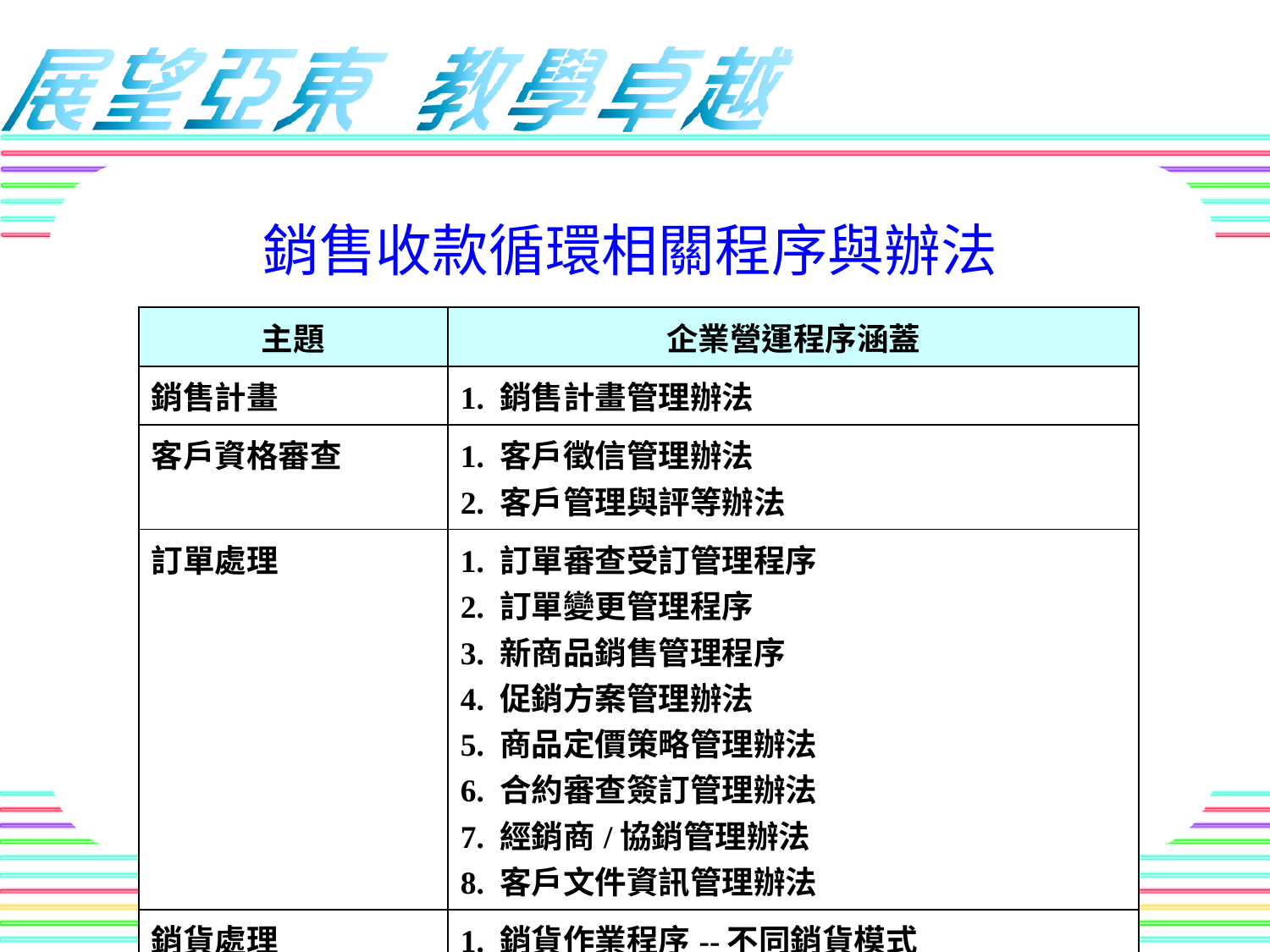

# 銷售收款循環相關程序與辦法
| 主題 | 企業營運程序涵蓋 |
| --- | --- |
| 銷售計畫 | 1. 銷售計畫管理辦法 |
| 客戶資格審查 | 1. 客戶徵信管理辦法 2. 客戶管理與評等辦法 |
| 訂單處理 | 1. 訂單審查受訂管理程序 2. 訂單變更管理程序 3. 新商品銷售管理程序 4. 促銷方案管理辦法 5. 商品定價策略管理辦法 6. 合約審查簽訂管理辦法 7. 經銷商/協銷管理辦法 8. 客戶文件資訊管理辦法 |
| 銷貨處理 | 1. 銷貨作業程序--不同銷貨模式 2. 發票開立處理程序 |